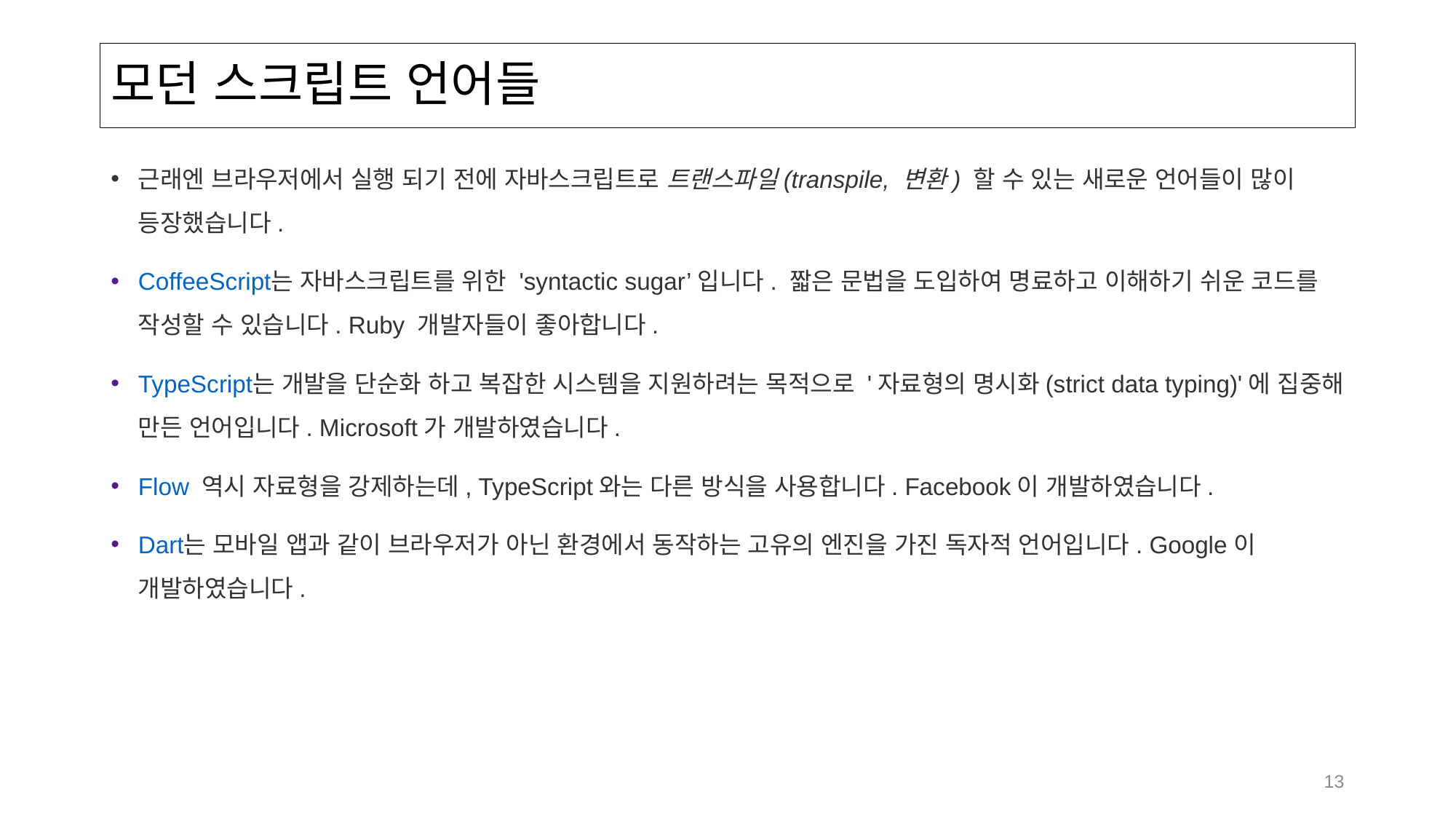

# 모던 스크립트 언어들
근래엔 브라우저에서 실행 되기 전에 자바스크립트로 트랜스파일(transpile, 변환) 할 수 있는 새로운 언어들이 많이 등장했습니다.
CoffeeScript는 자바스크립트를 위한 'syntactic sugar’입니다. 짧은 문법을 도입하여 명료하고 이해하기 쉬운 코드를 작성할 수 있습니다. Ruby 개발자들이 좋아합니다.
TypeScript는 개발을 단순화 하고 복잡한 시스템을 지원하려는 목적으로 '자료형의 명시화(strict data typing)'에 집중해 만든 언어입니다. Microsoft가 개발하였습니다.
Flow 역시 자료형을 강제하는데, TypeScript와는 다른 방식을 사용합니다. Facebook이 개발하였습니다.
Dart는 모바일 앱과 같이 브라우저가 아닌 환경에서 동작하는 고유의 엔진을 가진 독자적 언어입니다. Google이 개발하였습니다.

13